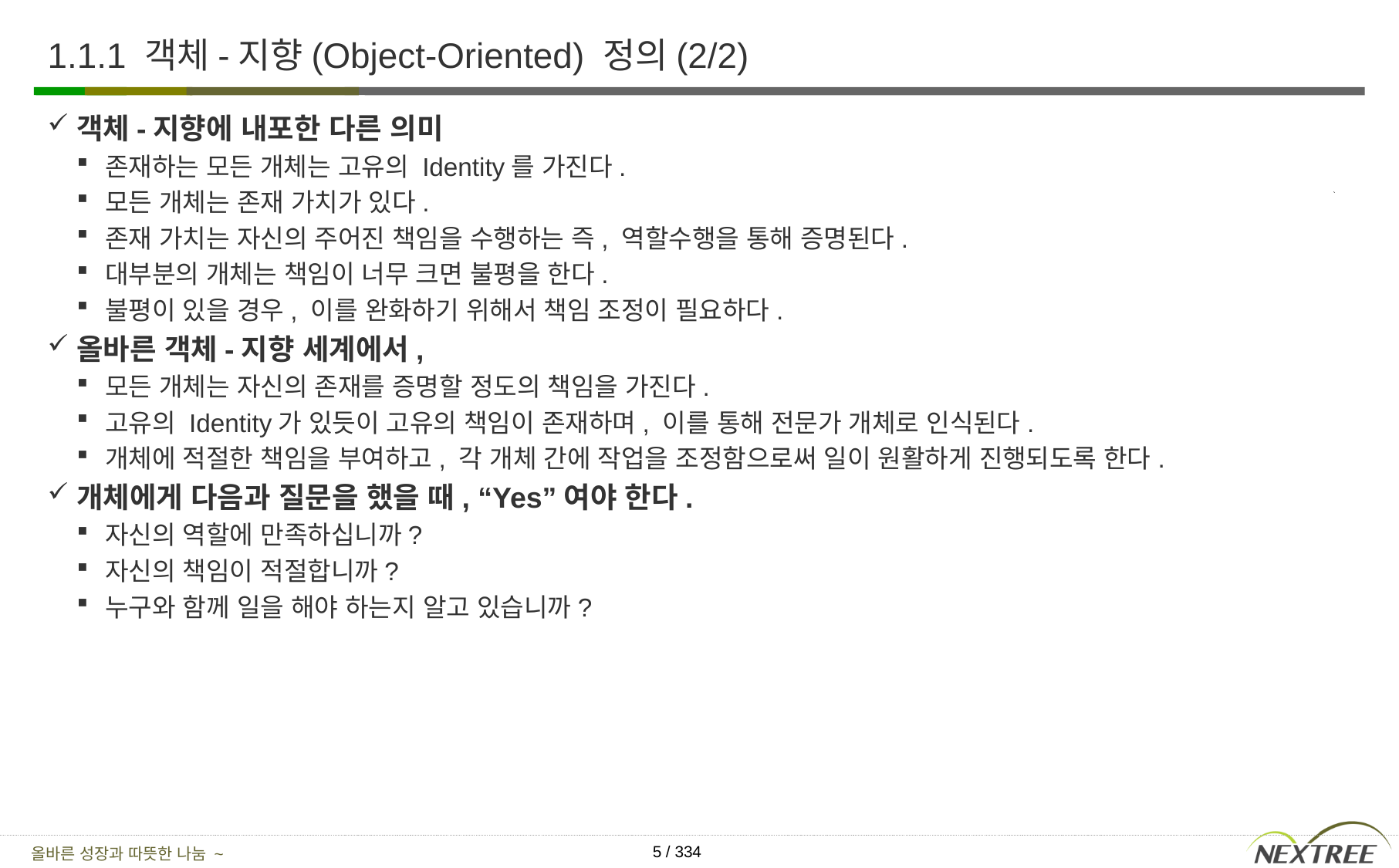

# 1.1.1 객체-지향(Object-Oriented) 정의(2/2)
객체-지향에 내포한 다른 의미
존재하는 모든 개체는 고유의 Identity를 가진다.
모든 개체는 존재 가치가 있다.
존재 가치는 자신의 주어진 책임을 수행하는 즉, 역할수행을 통해 증명된다.
대부분의 개체는 책임이 너무 크면 불평을 한다.
불평이 있을 경우, 이를 완화하기 위해서 책임 조정이 필요하다.
올바른 객체-지향 세계에서,
모든 개체는 자신의 존재를 증명할 정도의 책임을 가진다.
고유의 Identity가 있듯이 고유의 책임이 존재하며, 이를 통해 전문가 개체로 인식된다.
개체에 적절한 책임을 부여하고, 각 개체 간에 작업을 조정함으로써 일이 원활하게 진행되도록 한다.
개체에게 다음과 질문을 했을 때, “Yes”여야 한다.
자신의 역할에 만족하십니까?
자신의 책임이 적절합니까?
누구와 함께 일을 해야 하는지 알고 있습니까?